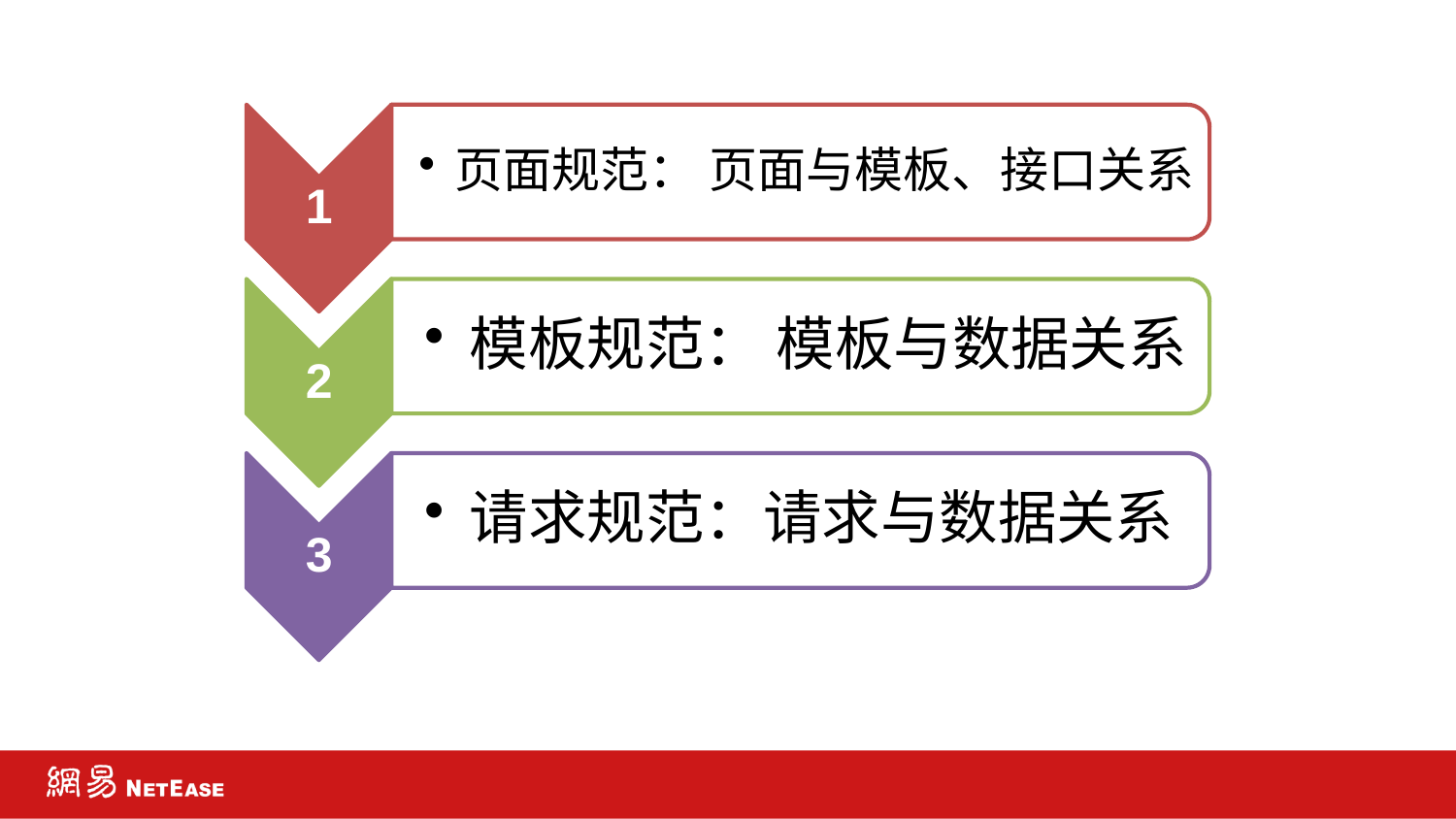

1
页面规范： 页面与模板、接口关系
2
模板规范： 模板与数据关系
3
请求规范：请求与数据关系